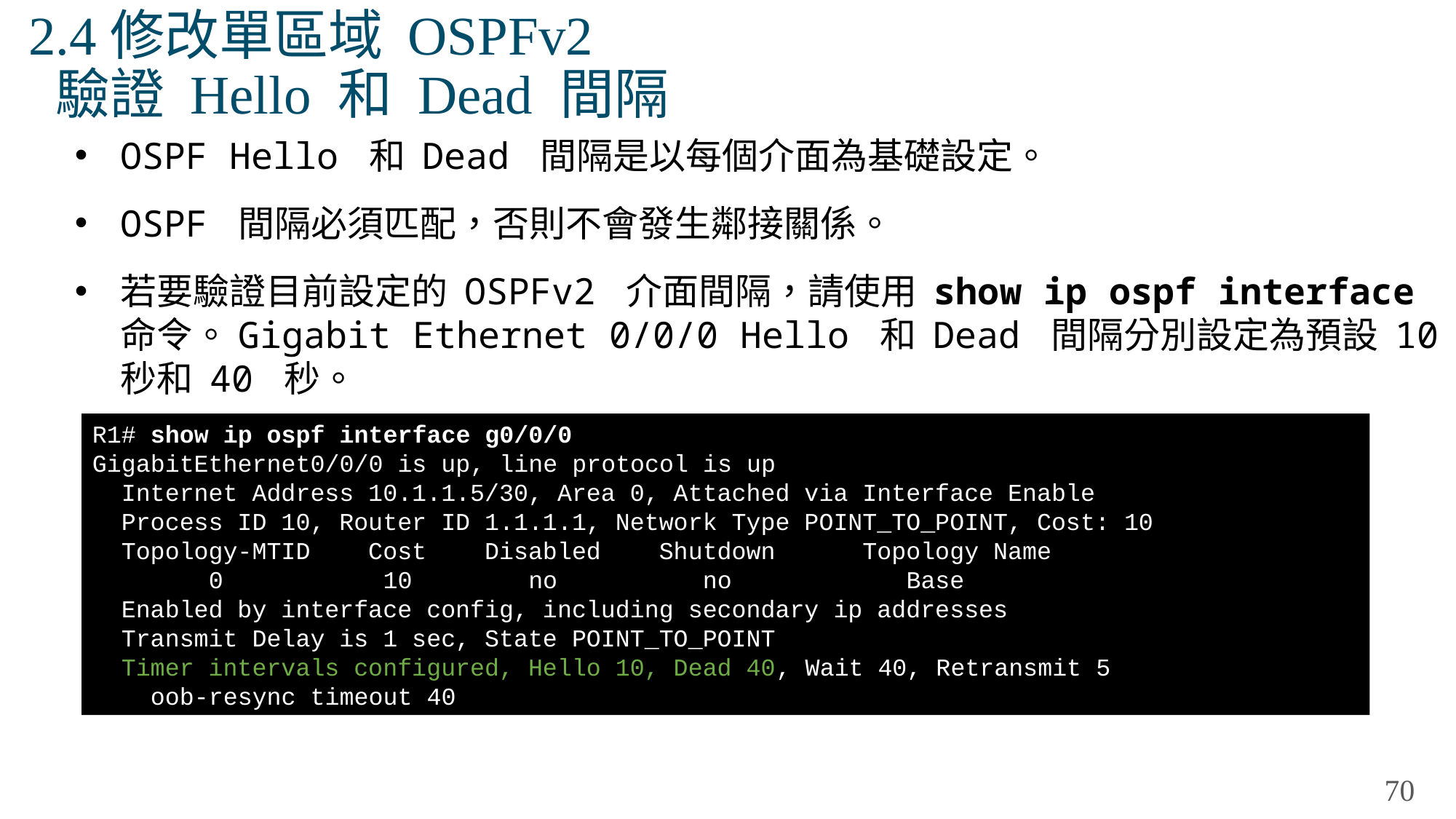

# 2.4修改單區域 OSPFv2 驗證 Hello 和 Dead 間隔
OSPF Hello 和 Dead 間隔是以每個介面為基礎設定。
OSPF 間隔必須匹配，否則不會發生鄰接關係。
若要驗證目前設定的 OSPFv2 介面間隔，請使用 show ip ospf interface 命令。Gigabit Ethernet 0/0/0 Hello 和 Dead 間隔分別設定為預設 10 秒和 40 秒。
R1# show ip ospf interface g0/0/0
GigabitEthernet0/0/0 is up, line protocol is up
  Internet Address 10.1.1.5/30, Area 0, Attached via Interface Enable
  Process ID 10, Router ID 1.1.1.1, Network Type POINT_TO_POINT, Cost: 10
  Topology-MTID    Cost    Disabled    Shutdown      Topology Name
        0           10        no          no            Base
  Enabled by interface config, including secondary ip addresses
  Transmit Delay is 1 sec, State POINT_TO_POINT
  Timer intervals configured, Hello 10, Dead 40, Wait 40, Retransmit 5
    oob-resync timeout 40
70